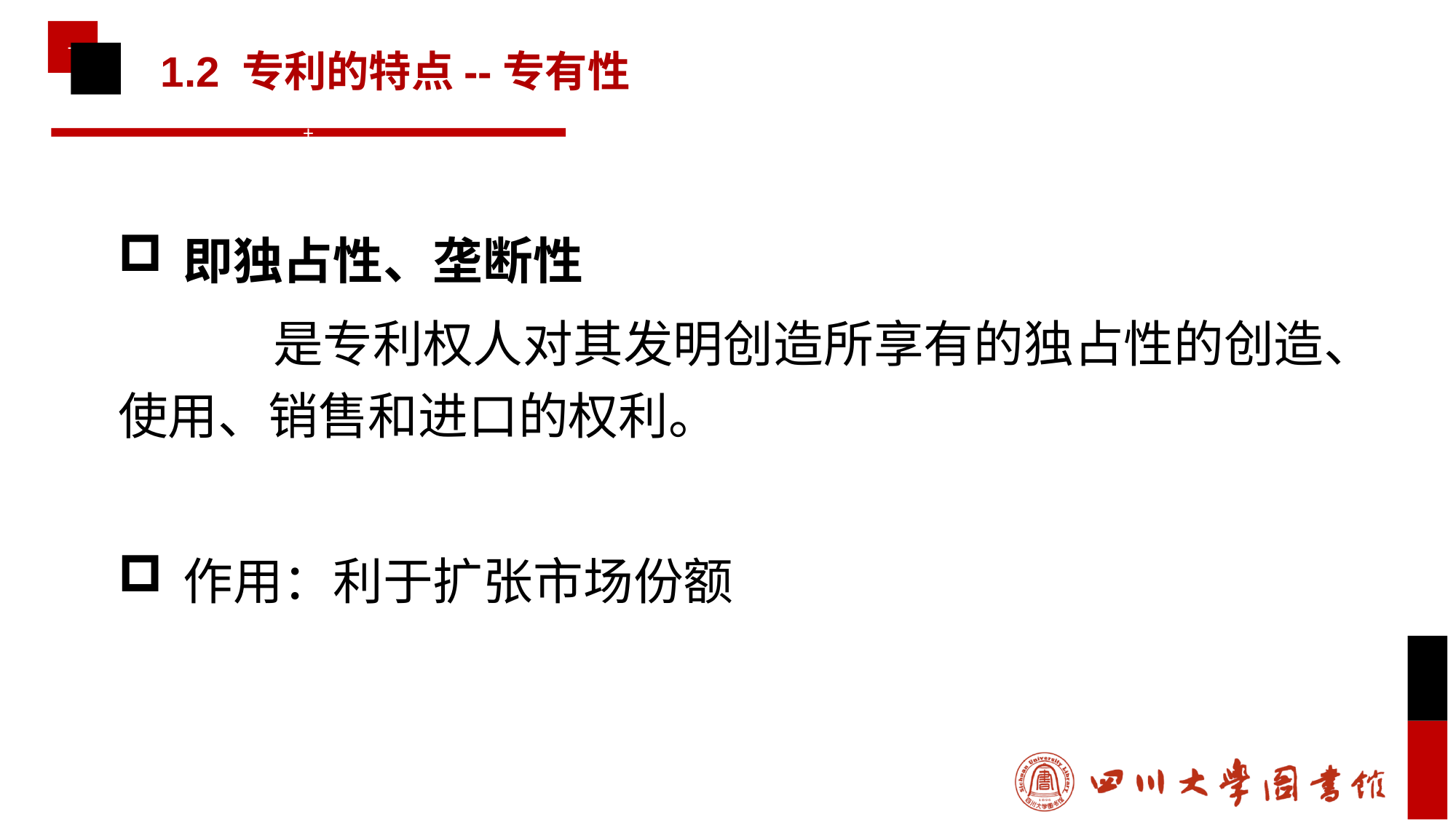

# 1.2 专利的特点--专有性

即独占性、垄断性
	   是专利权人对其发明创造所享有的独占性的创造、使用、销售和进口的权利。

作用：利于扩张市场份额